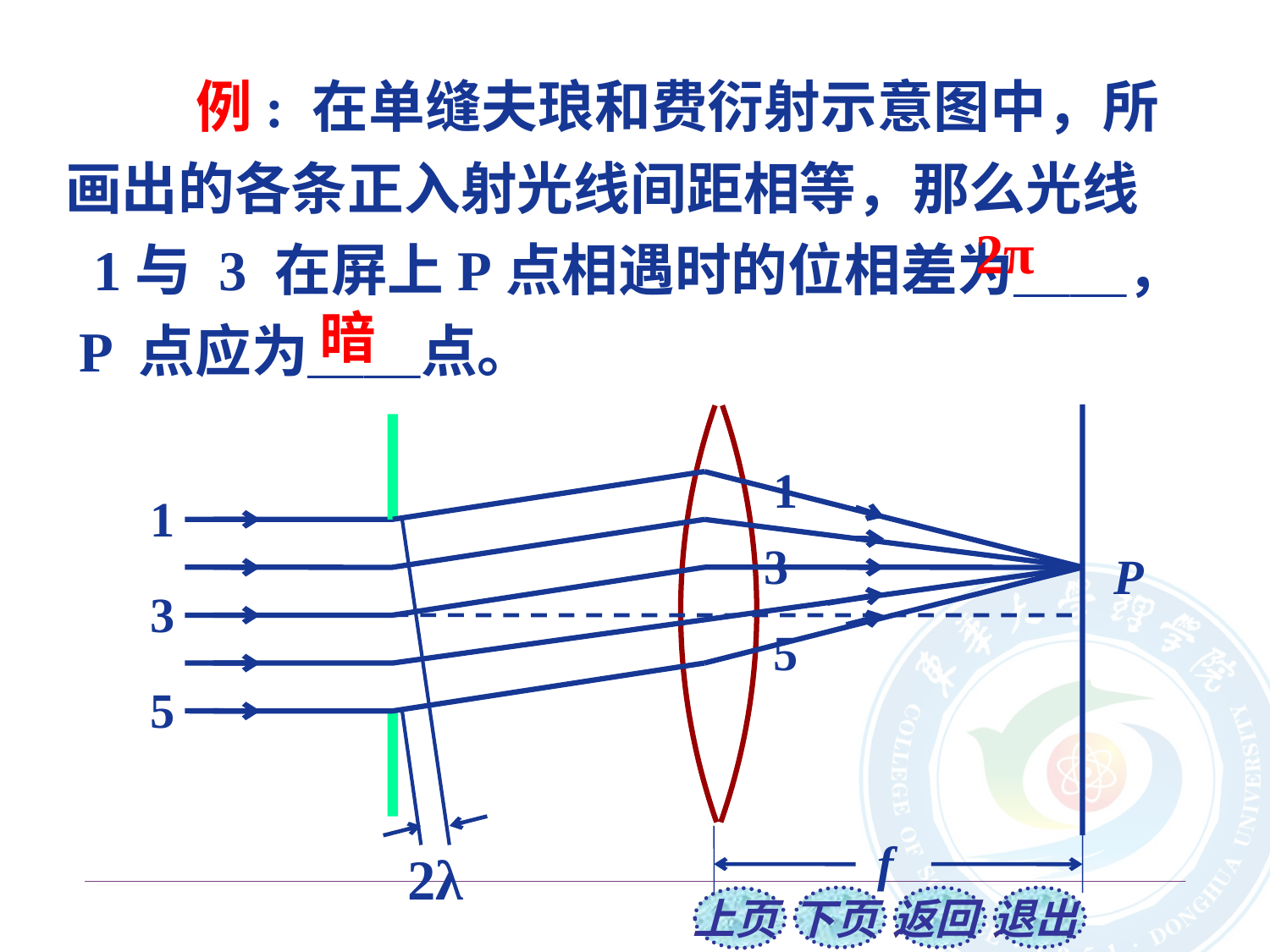

例: 在单缝夫琅和费衍射示意图中，所
画出的各条正入射光线间距相等，那么光线
  1与 3 在屏上P点相遇时的位相差为＿＿，
 P 点应为＿＿点。
2π
暗

1

1

3

P

3

5

5

f

2λ